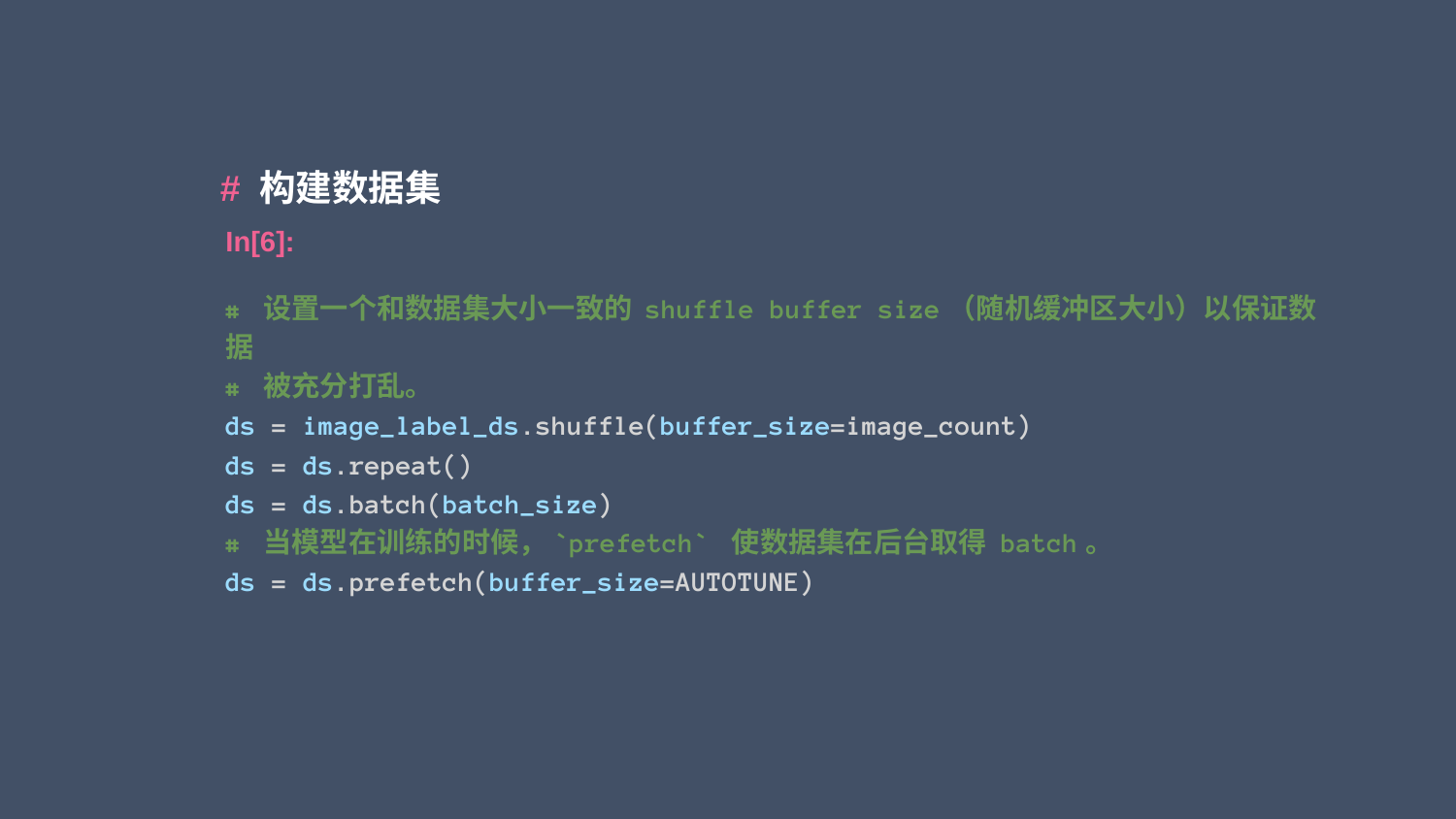

# 构建数据集
In[6]:
# 设置一个和数据集大小一致的 shuffle buffer size（随机缓冲区大小）以保证数据
# 被充分打乱。
ds = image_label_ds.shuffle(buffer_size=image_count)
ds = ds.repeat()
ds = ds.batch(batch_size)
# 当模型在训练的时候，`prefetch` 使数据集在后台取得 batch。
ds = ds.prefetch(buffer_size=AUTOTUNE)